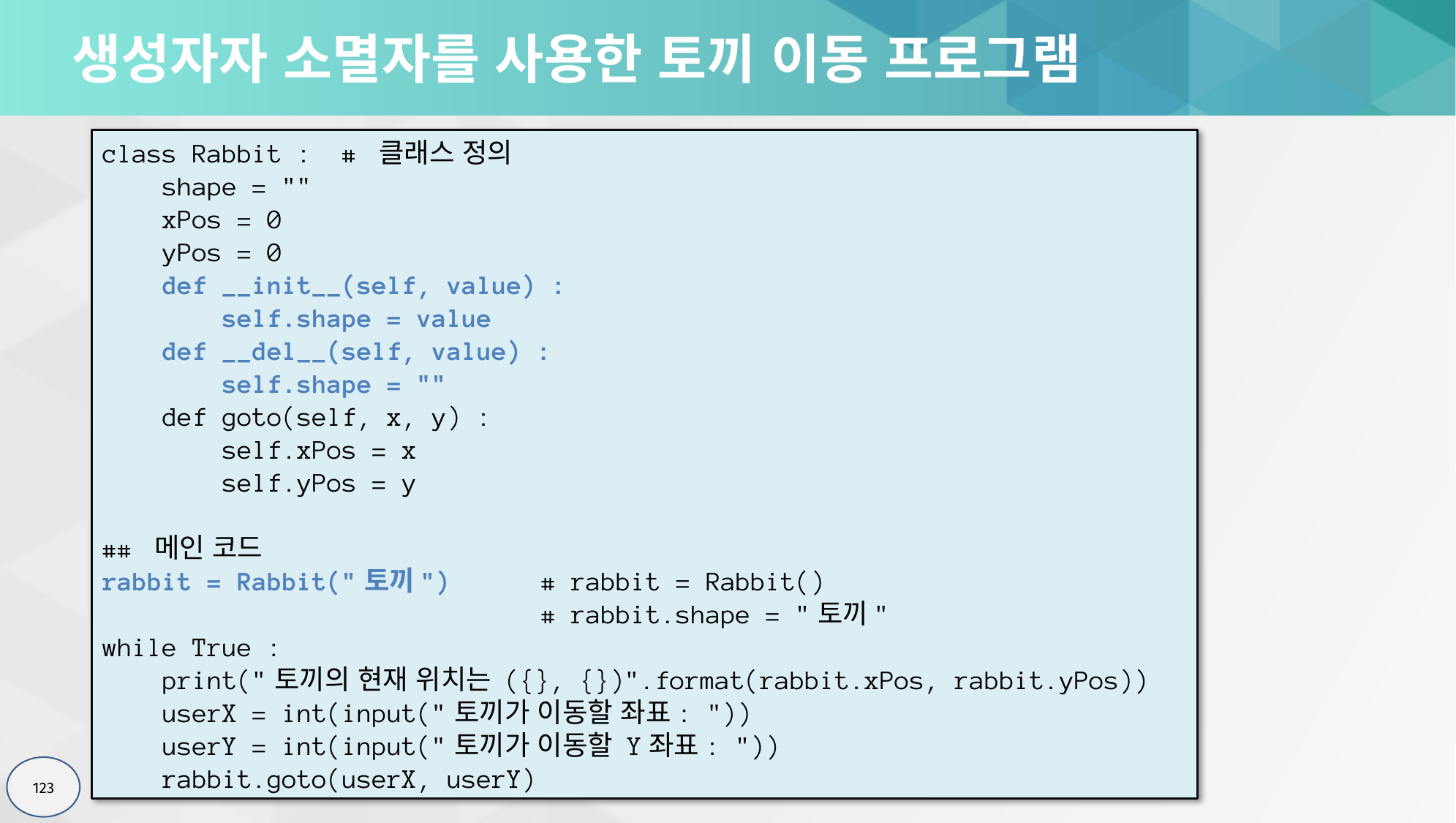

# 생성자자 소멸자를 사용한 토끼 이동 프로그램
class Rabbit :  # 클래스 정의
    shape = ""
    xPos = 0
    yPos = 0
    def __init__(self, value) :
        self.shape = value
    def __del__(self, value) :
        self.shape = ""
    def goto(self, x, y) :
        self.xPos = x
        self.yPos = y

## 메인 코드
rabbit = Rabbit("토끼")	# rabbit = Rabbit()
				# rabbit.shape = "토끼"
while True :
    print("토끼의 현재 위치는 ({}, {})".format(rabbit.xPos, rabbit.yPos))
    userX = int(input("토끼가 이동할 좌표: "))
    userY = int(input("토끼가 이동할 Y좌표: "))
    rabbit.goto(userX, userY)